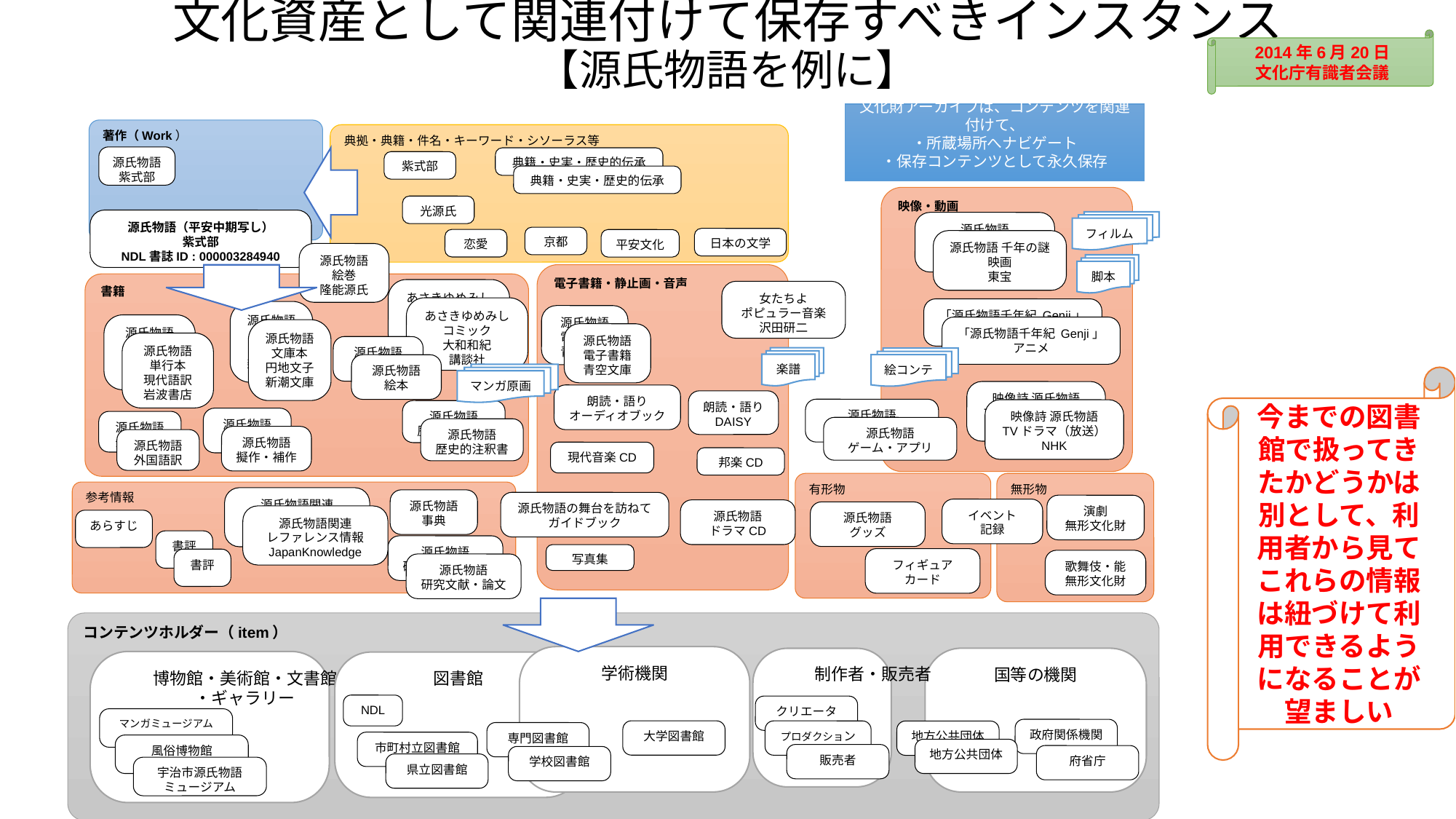

# 文化資産として関連付けて保存すべきインスタンス 【源氏物語を例に】
2014年6月20日
文化庁有識者会議
文化財アーカイブは、コンテンツを関連付けて、
・所蔵場所へナビゲート
・保存コンテンツとして永久保存

著作（Work）
典拠・典籍・件名・キーワード・シソーラス等
源氏物語
紫式部

典籍・史実・歴史的伝承
紫式部
典籍・史実・歴史的伝承
映像・動画
光源氏
源氏物語（平安中期写し）
紫式部
NDL書誌ID : 000003284940
フィルム

源氏物語
映画
大映
京都
日本の文学
恋愛
平安文化
源氏物語 千年の謎
映画
東宝
源氏物語
絵巻
隆能源氏
脚本
電子書籍・静止画・音声
書籍

あさきゆめみし
コミック
大和和紀
講談社
女たちよ
ポピュラー音楽
沢田研二

あさきゆめみし
コミック
大和和紀
講談社
「源氏物語千年紀 Genji」
アニメ
源氏物語
文庫本
円地文子
新潮文庫
源氏物語
電子書籍
青空文庫
源氏物語
単行本
現代語訳
岩波書店
「源氏物語千年紀 Genji」
アニメ
源氏物語
文庫本
円地文子
新潮文庫
源氏物語
電子書籍
青空文庫
源氏物語
単行本
現代語訳
岩波書店
源氏物語
絵本
楽譜
絵コンテ
源氏物語
絵本
マンガ原画
今までの図書館で扱ってきたかどうかは別として、利用者から見てこれらの情報は紐づけて利用できるようになることが望ましい
映像詩 源氏物語
TVドラマ（放映）
NHK
朗読・語り
オーディオブック
朗読・語り
DAISY
源氏物語
ゲーム・アプリ
映像詩 源氏物語
TVドラマ（放送）
NHK
源氏物語
歴史的注釈書
源氏物語
擬作・補作
源氏物語
外国語訳
源氏物語
ゲーム・アプリ
源氏物語
歴史的注釈書
源氏物語
擬作・補作
源氏物語
外国語訳
現代音楽CD
邦楽CD
有形物
無形物
参考情報
源氏物語関連
レファレンス情報
JapanKnowledge
源氏物語
事典
源氏物語の舞台を訪ねて
ガイドブック
演劇
無形文化財
イベント
記録
源氏物語
ドラマCD
源氏物語
グッズ
源氏物語関連
レファレンス情報
JapanKnowledge
あらすじ
書評
源氏物語
研究文献・論文
写真集
フィギュア
カード
書評

歌舞伎・能
無形文化財
源氏物語
研究文献・論文
コンテンツホルダー（item）
学術機関
制作者・販売者
国等の機関
博物館・美術館・文書館
・ギャラリー
図書館
NDL
クリエータ
マンガミュージアム
政府関係機関
大学図書館
プロダクション
地方公共団体
専門図書館
市町村立図書館
風俗博物館
地方公共団体
販売者
府省庁
学校図書館
県立図書館
宇治市源氏物語
ミュージアム
57
57